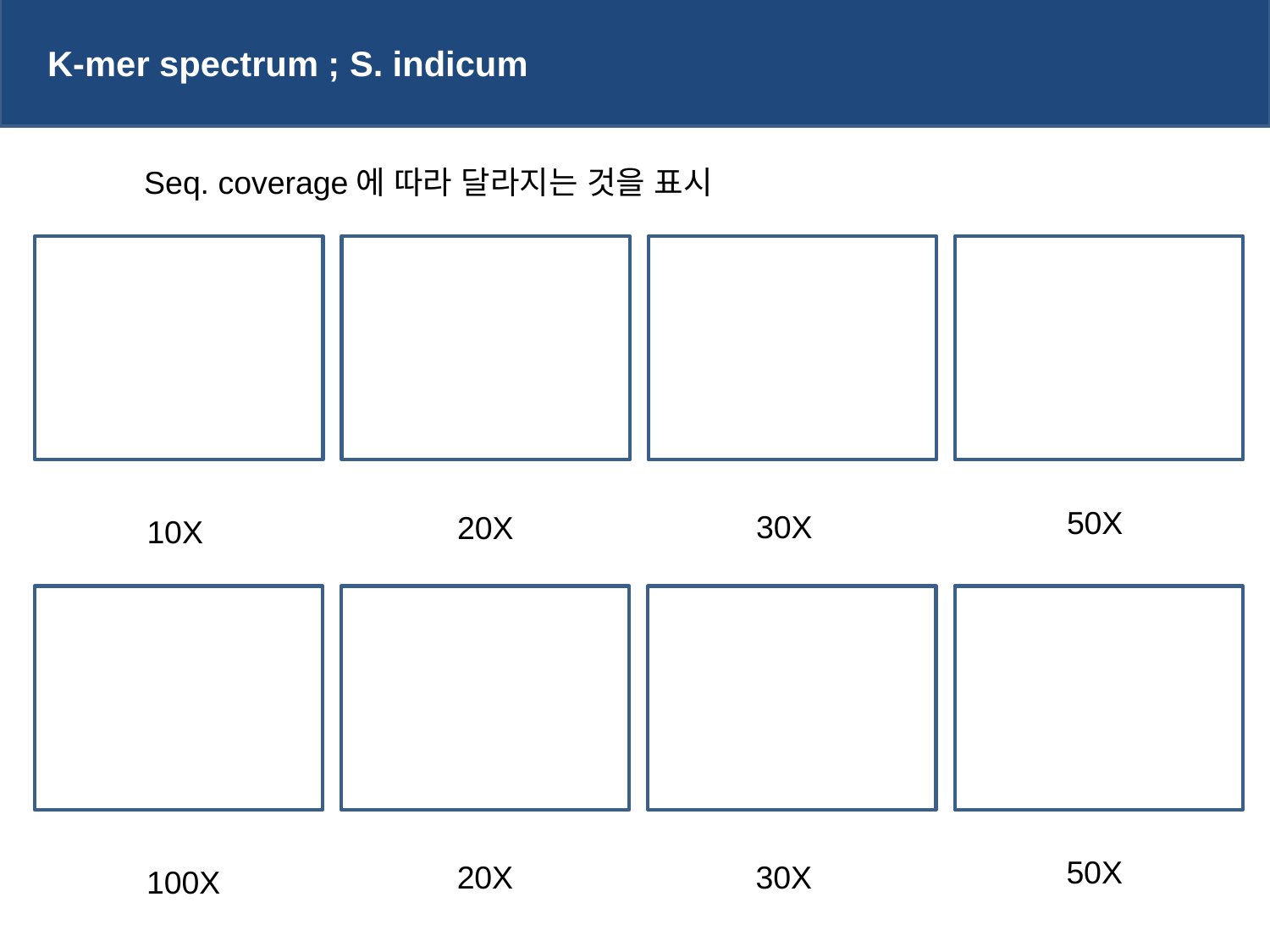

K-mer spectrum ; S. indicum
Seq. coverage에 따라 달라지는 것을 표시

50X
30X
20X
10X

50X
30X
20X
100X